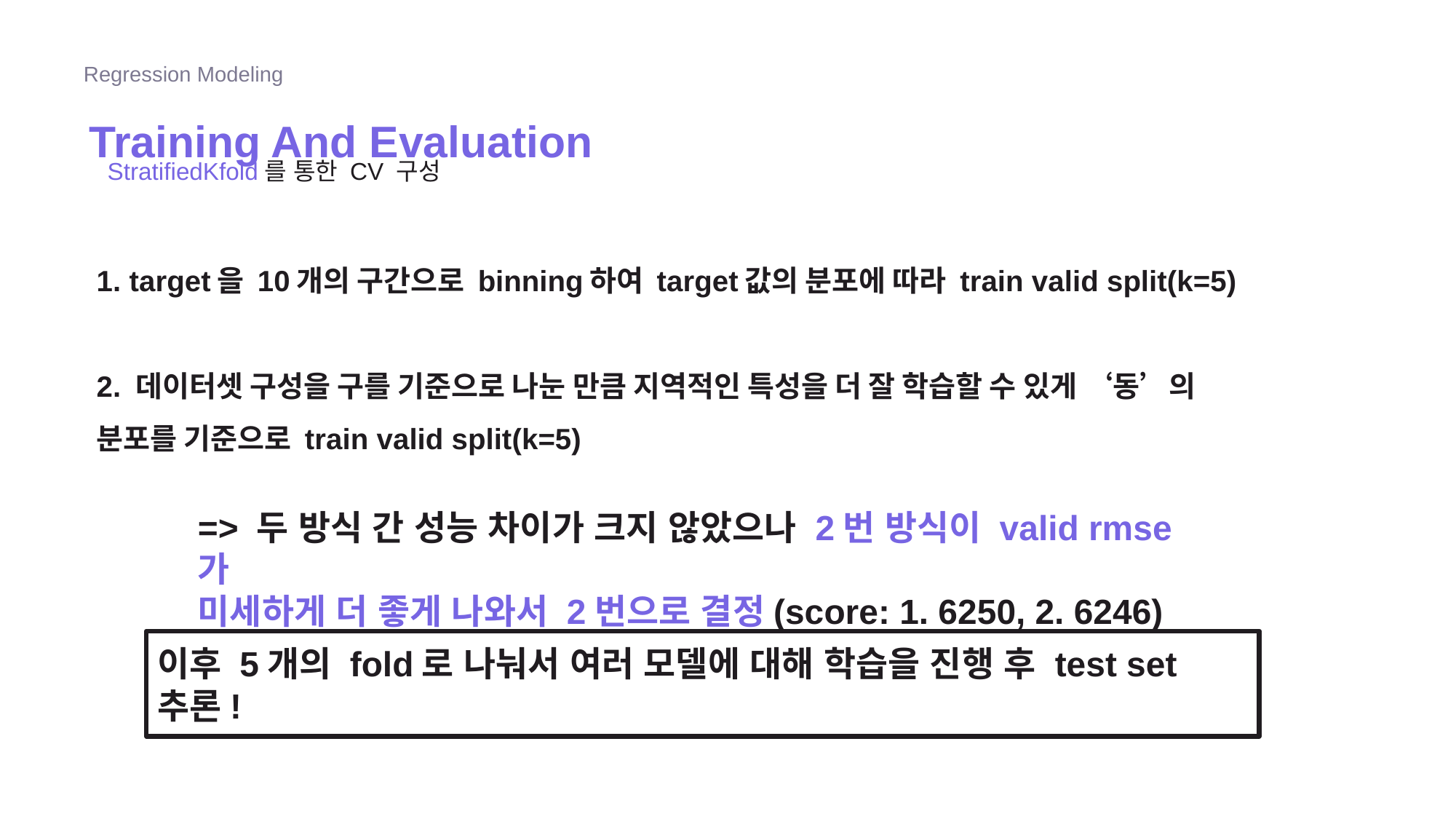

Regression Modeling
# Training And Evaluation

StratifiedKfold를 통한 CV 구성
1. target을 10개의 구간으로 binning하여 target값의 분포에 따라 train valid split(k=5)

2. 데이터셋 구성을 구를 기준으로 나눈 만큼 지역적인 특성을 더 잘 학습할 수 있게 ‘동’의     분포를 기준으로 train valid split(k=5)
=> 두 방식 간 성능 차이가 크지 않았으나 2번 방식이 valid rmse가
미세하게 더 좋게 나와서 2번으로 결정(score: 1. 6250, 2. 6246)
이후 5개의 fold로 나눠서 여러 모델에 대해 학습을 진행 후 test set 추론!